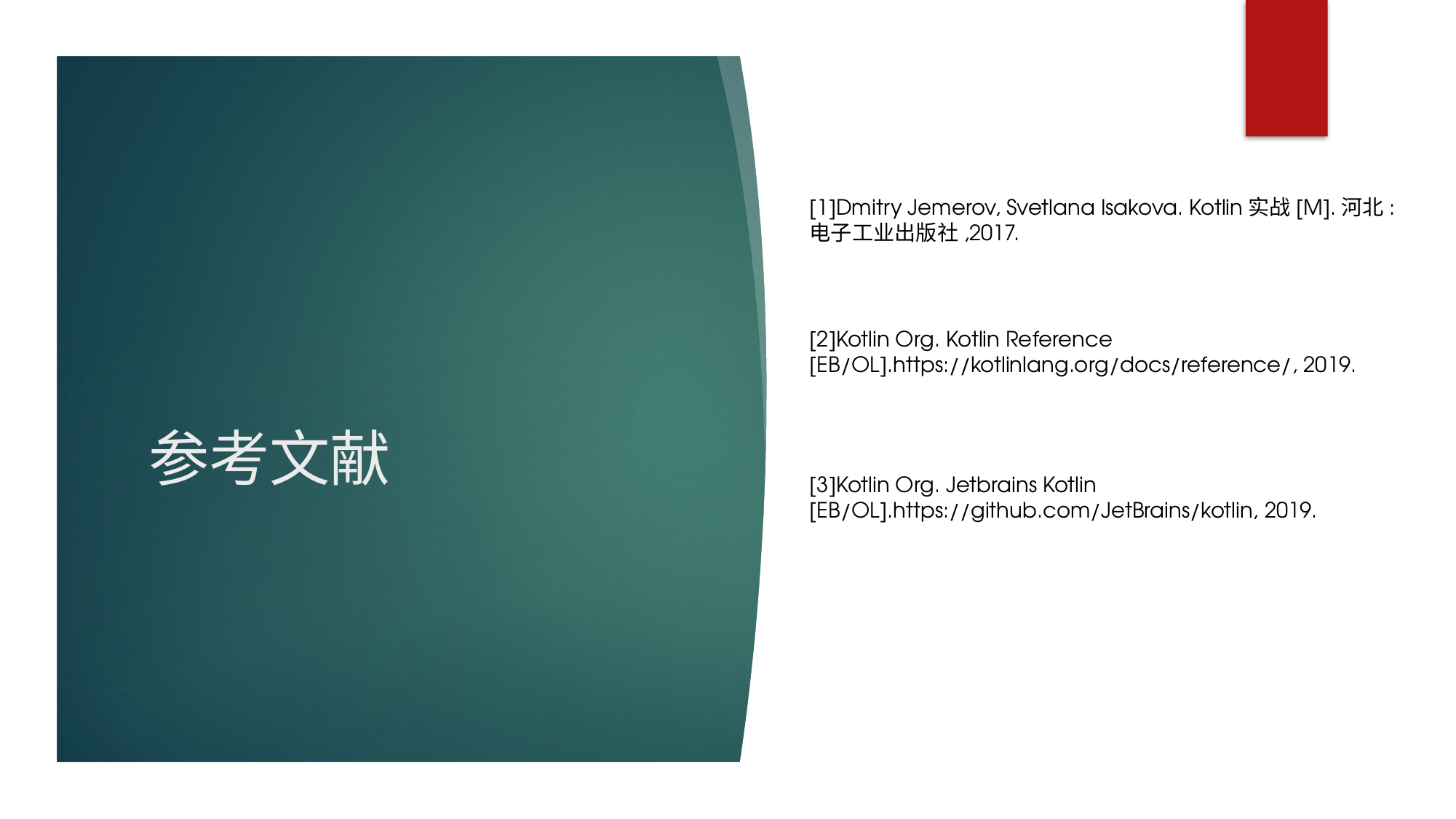

[1]Dmitry Jemerov, Svetlana Isakova. Kotlin实战[M].河北:电子工业出版社,2017.
[2]Kotlin Org. Kotlin Reference [EB/OL].https://kotlinlang.org/docs/reference/, 2019.
# 参考文献
[3]Kotlin Org. Jetbrains Kotlin [EB/OL].https://github.com/JetBrains/kotlin, 2019.